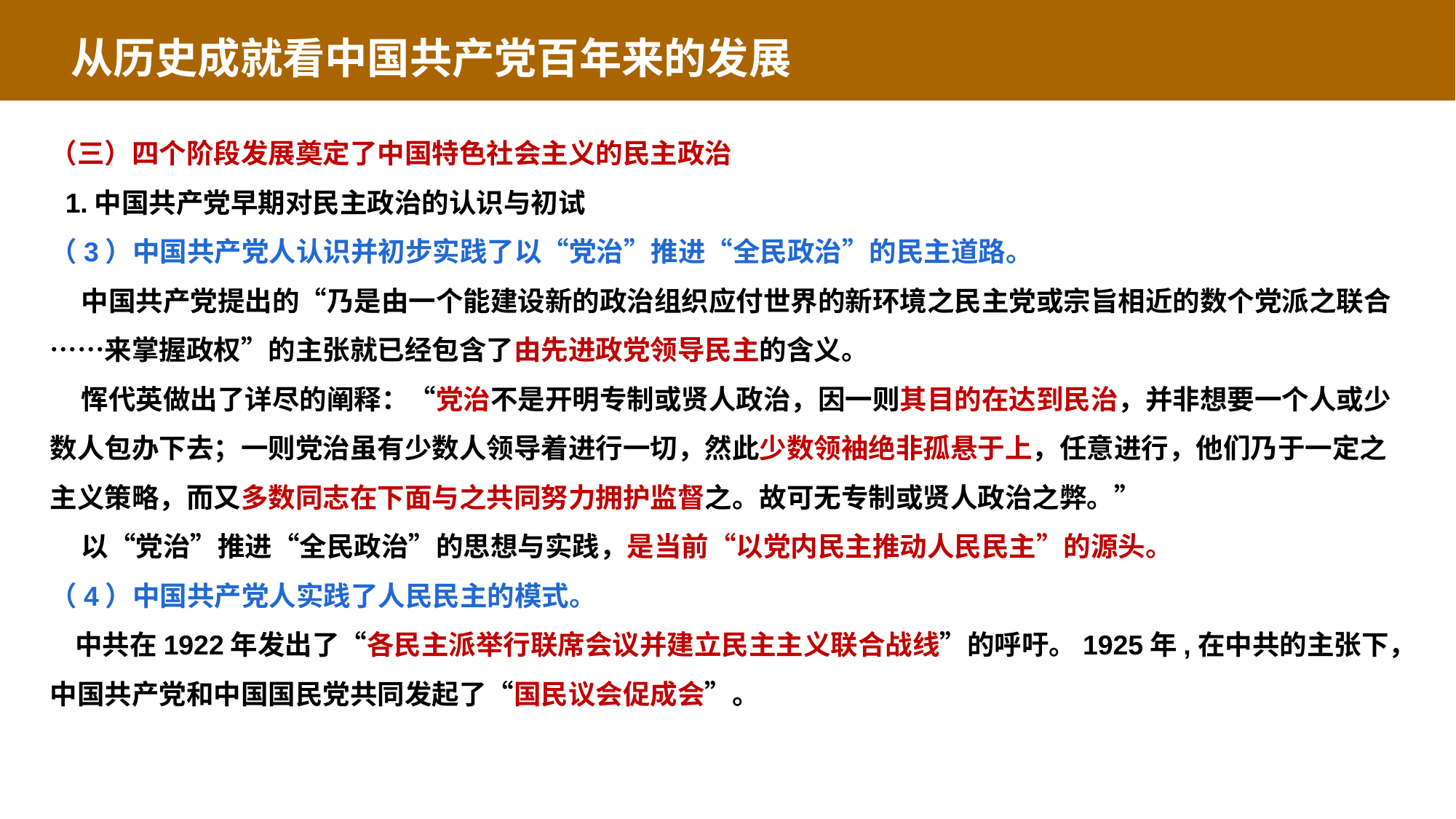

从历史成就看中国共产党百年来的发展
（三）四个阶段发展奠定了中国特色社会主义的民主政治
  1.中国共产党早期对民主政治的认识与初试
（3）中国共产党人认识并初步实践了以“党治”推进“全民政治”的民主道路。
    中国共产党提出的“乃是由一个能建设新的政治组织应付世界的新环境之民主党或宗旨相近的数个党派之联合……来掌握政权”的主张就已经包含了由先进政党领导民主的含义。
    恽代英做出了详尽的阐释：“党治不是开明专制或贤人政治，因一则其目的在达到民治，并非想要一个人或少数人包办下去；一则党治虽有少数人领导着进行一切，然此少数领袖绝非孤悬于上，任意进行，他们乃于一定之主义策略，而又多数同志在下面与之共同努力拥护监督之。故可无专制或贤人政治之弊。”
    以“党治”推进“全民政治”的思想与实践，是当前“以党内民主推动人民民主”的源头。
（4）中国共产党人实践了人民民主的模式。
   中共在1922年发出了“各民主派举行联席会议并建立民主主义联合战线”的呼吁。1925年,在中共的主张下，中国共产党和中国国民党共同发起了“国民议会促成会”。